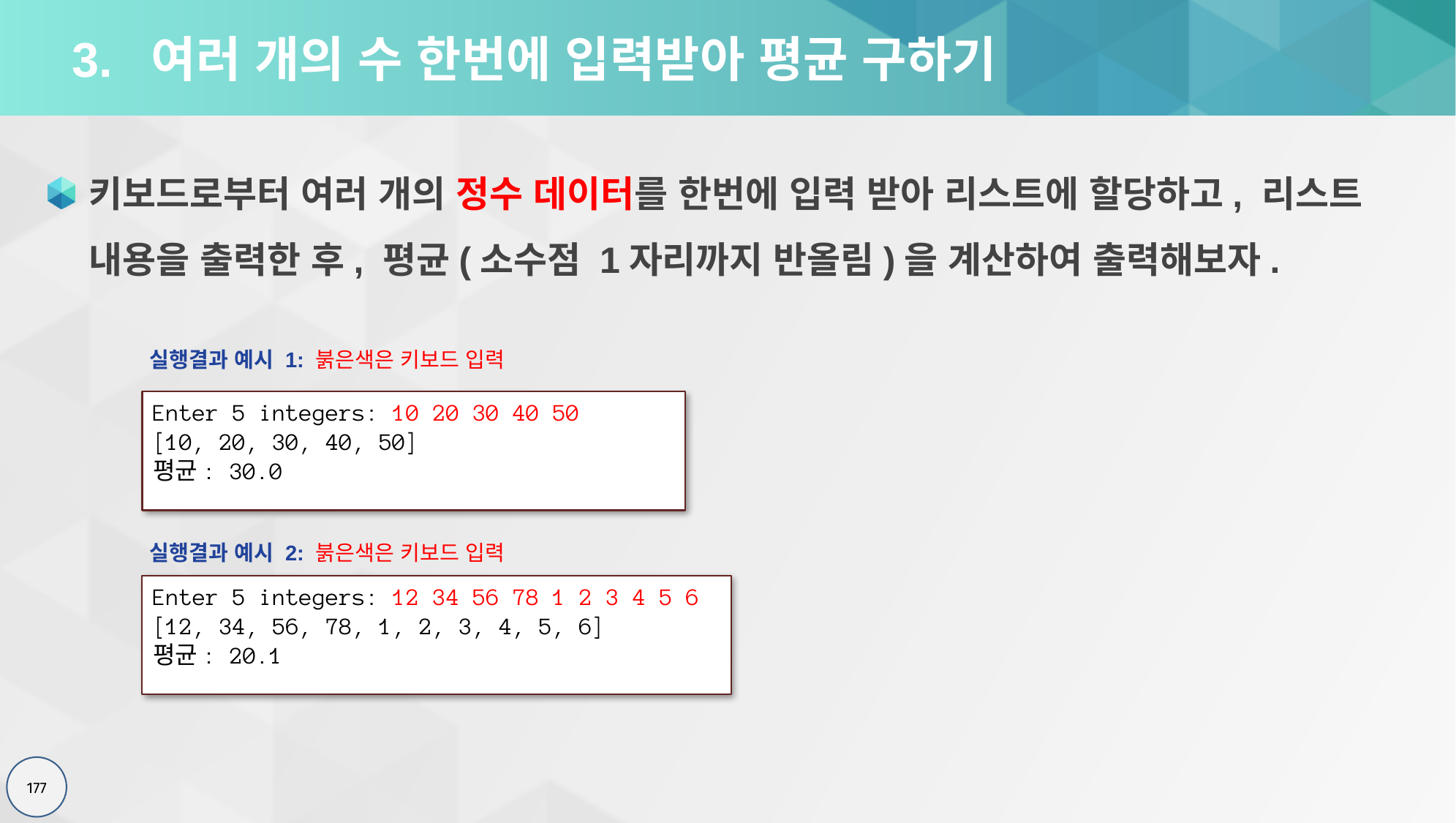

# 3.  여러 개의 수 한번에 입력받아 평균 구하기
키보드로부터 여러 개의 정수 데이터를 한번에 입력 받아 리스트에 할당하고, 리스트 내용을 출력한 후, 평균(소수점 1자리까지 반올림)을 계산하여 출력해보자.
실행결과 예시 1: 붉은색은 키보드 입력
Enter 5 integers: 10 20 30 40 50
[10, 20, 30, 40, 50]
평균: 30.0
실행결과 예시 2: 붉은색은 키보드 입력
Enter 5 integers: 12 34 56 78 1 2 3 4 5 6
[12, 34, 56, 78, 1, 2, 3, 4, 5, 6]
평균: 20.1